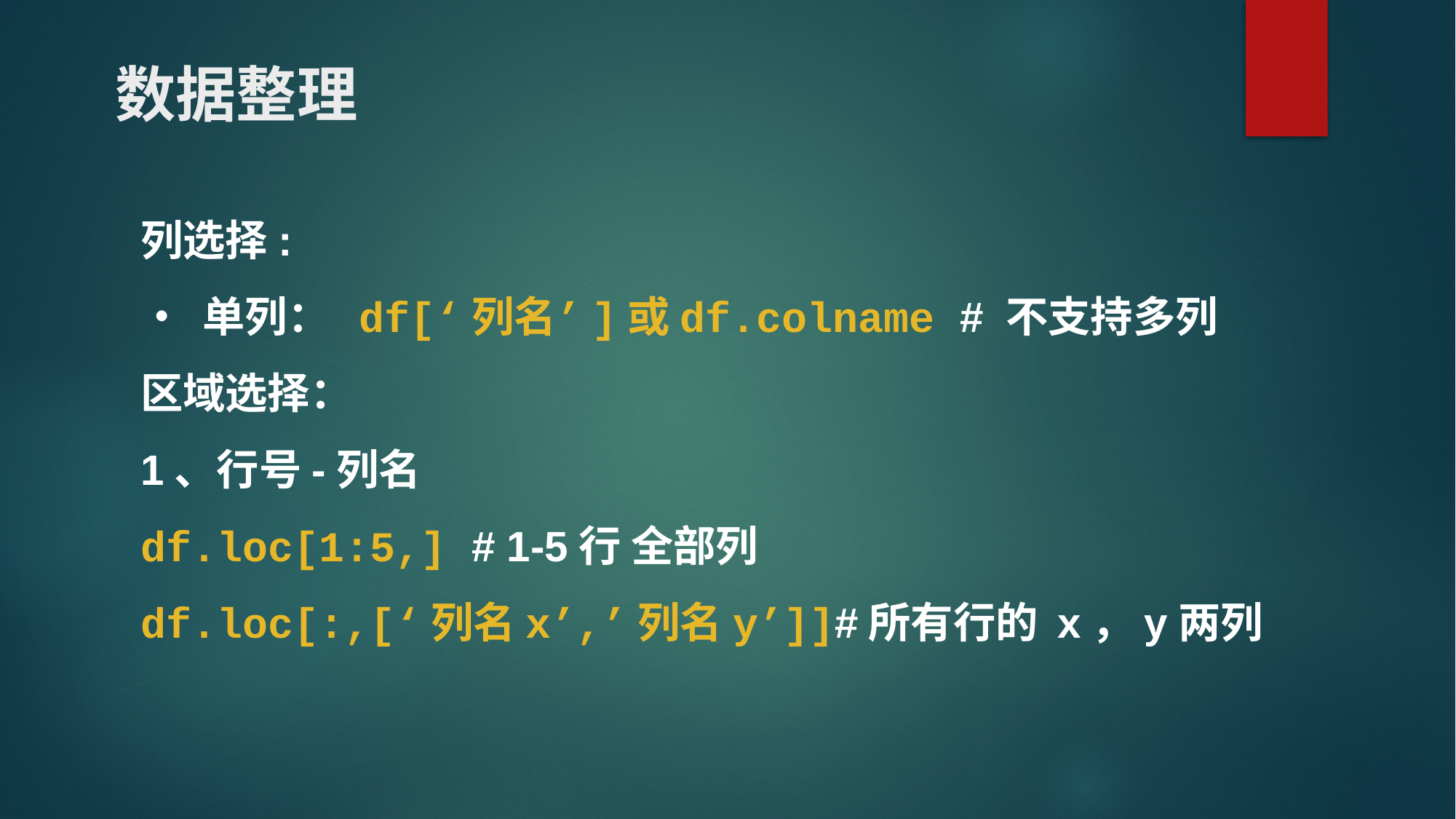

# 数据整理
列选择:
• 单列：  df[‘列名’]或df.colname # 不支持多列
区域选择：
1、行号-列名
df.loc[1:5,] # 1-5行 全部列
df.loc[:,[‘列名x’,’列名y’]]#所有行的 x，y两列